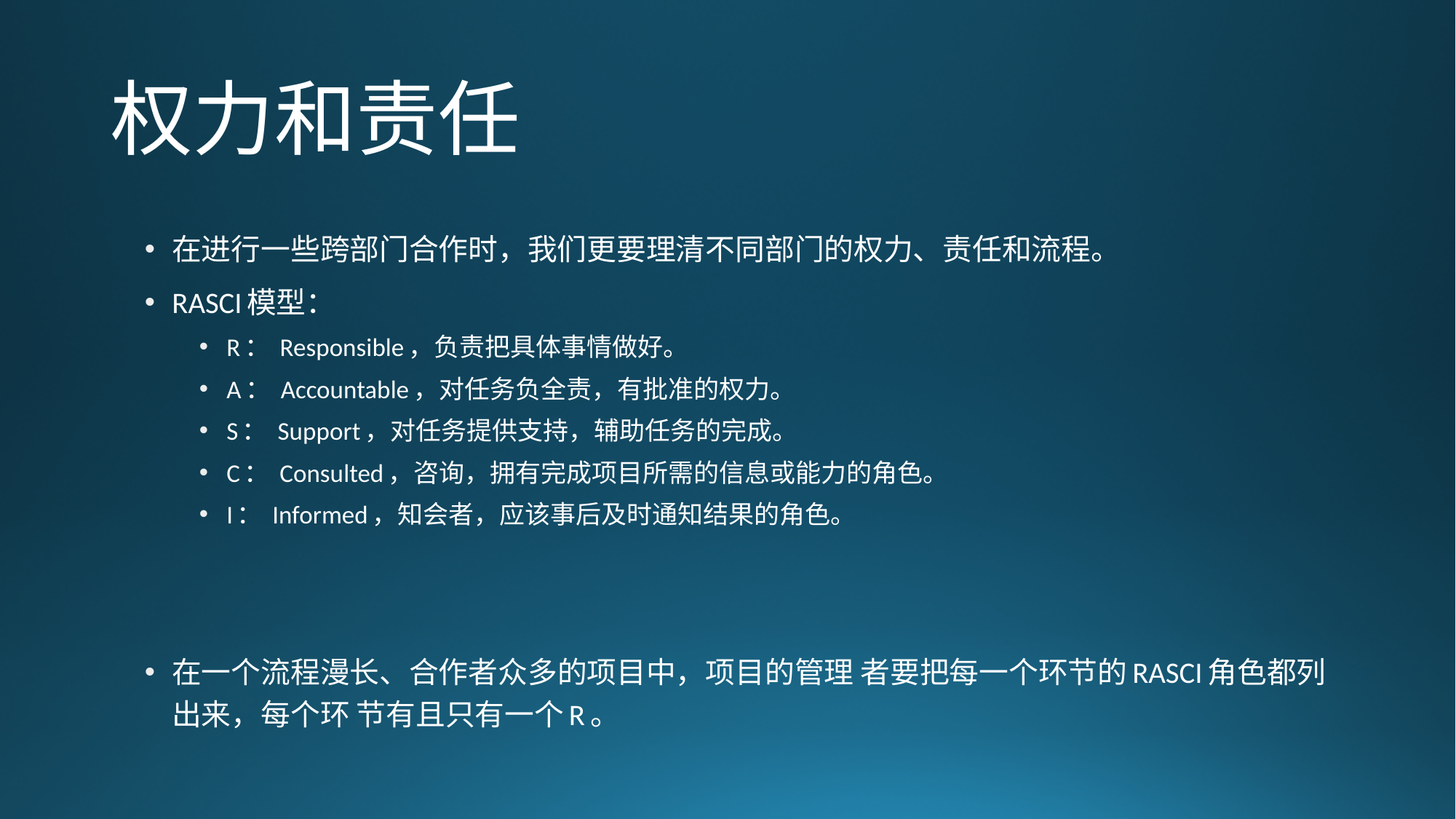

# 权力和责任
在进行一些跨部门合作时，我们更要理清不同部门的权力、责任和流程。
RASCI模型：
R： Responsible，负责把具体事情做好。
A： Accountable，对任务负全责，有批准的权力。
S： Support，对任务提供支持，辅助任务的完成。
C： Consulted，咨询，拥有完成项目所需的信息或能力的角色。
I： Informed，知会者，应该事后及时通知结果的角色。

在一个流程漫长、合作者众多的项目中，项目的管理 者要把每一个环节的RASCI角色都列出来，每个环 节有且只有一个R。